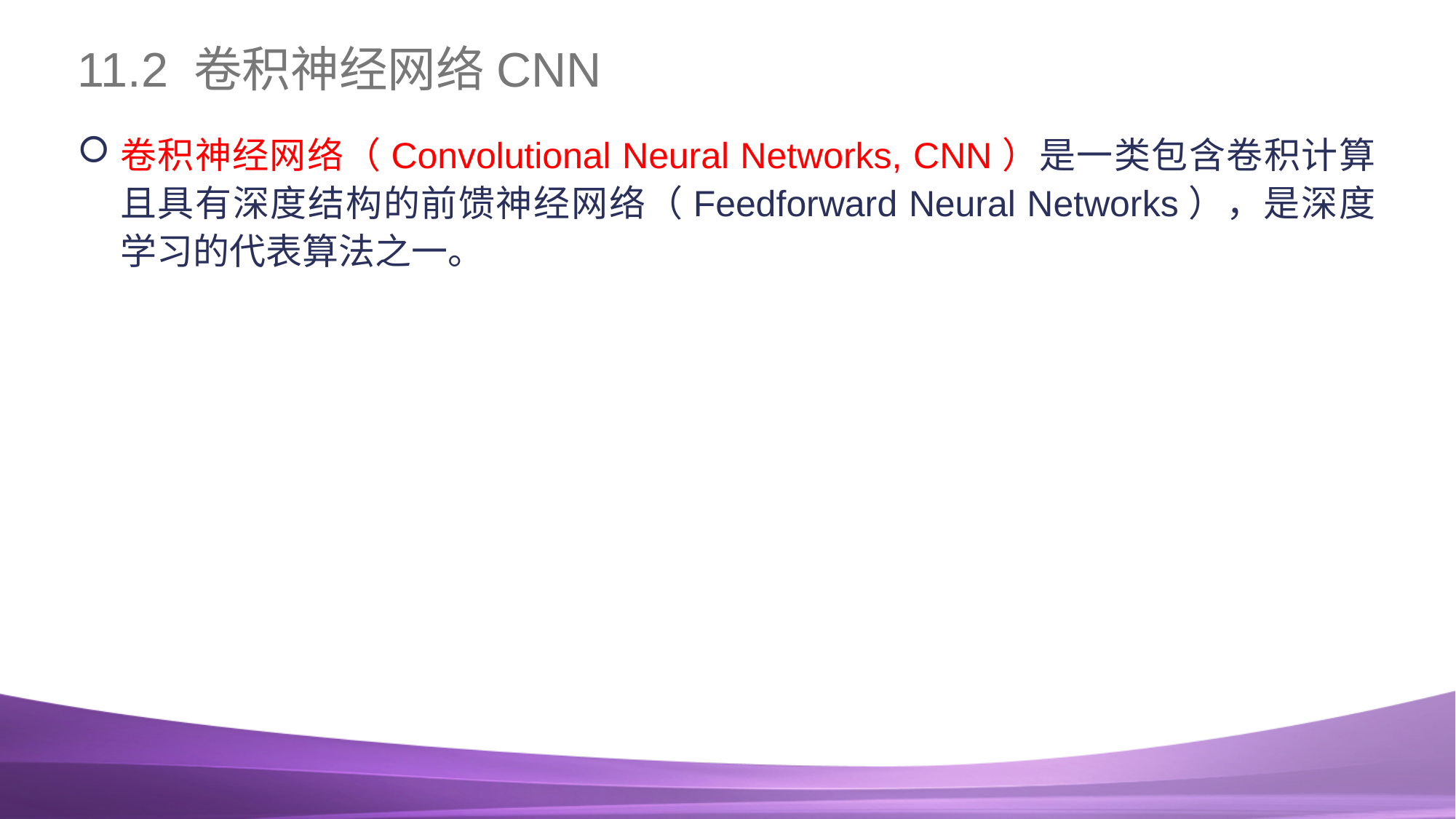

# 11.2 卷积神经网络CNN
卷积神经网络（Convolutional Neural Networks, CNN）是一类包含卷积计算且具有深度结构的前馈神经网络（Feedforward Neural Networks），是深度学习的代表算法之一。